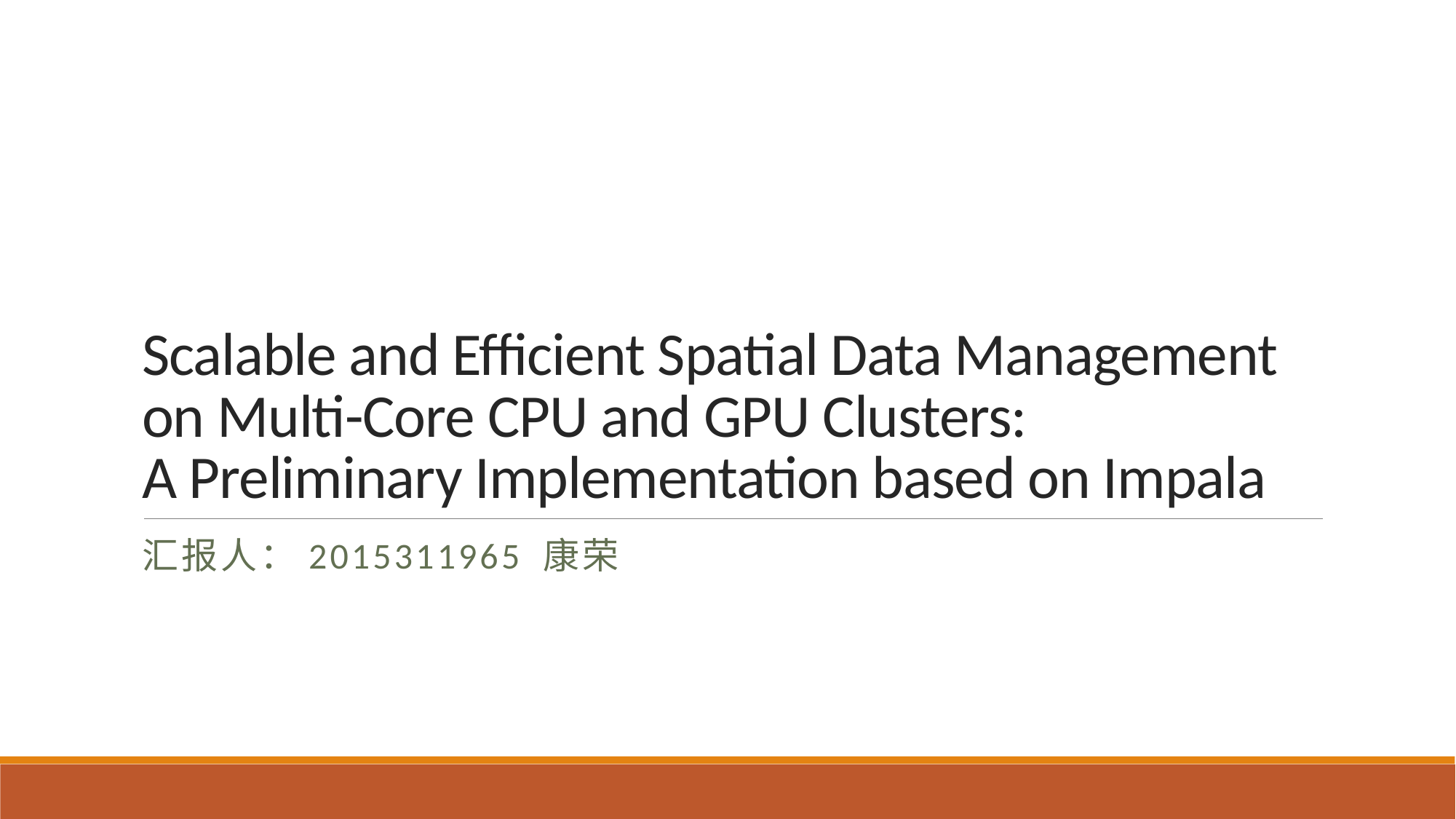

# Scalable and Efficient Spatial Data Management on Multi-Core CPU and GPU Clusters: A Preliminary Implementation based on Impala
汇报人：2015311965 康荣